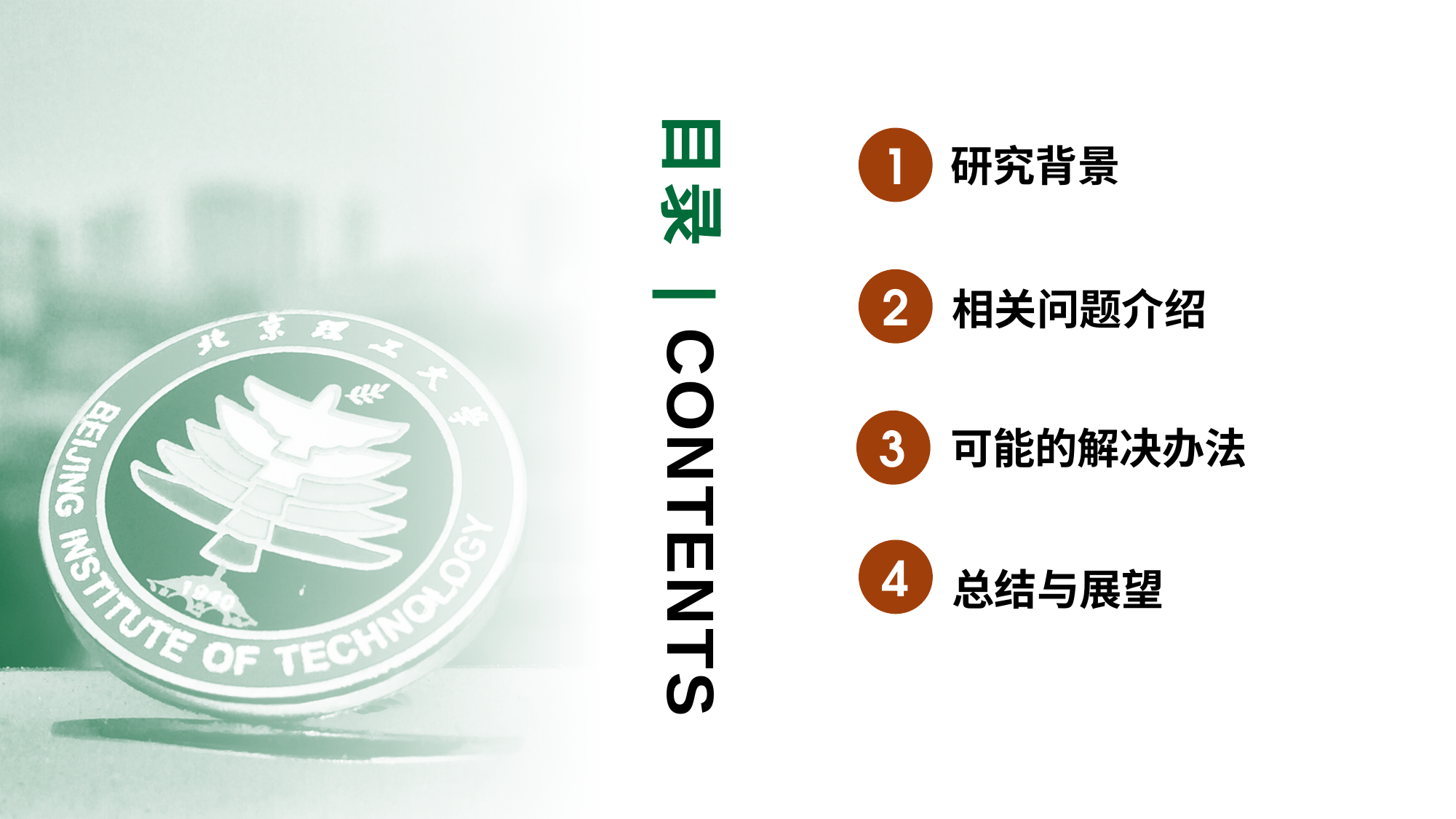

目录 | CONTENTS
1
研究背景
2
相关问题介绍
3
可能的解决办法
4
总结与展望